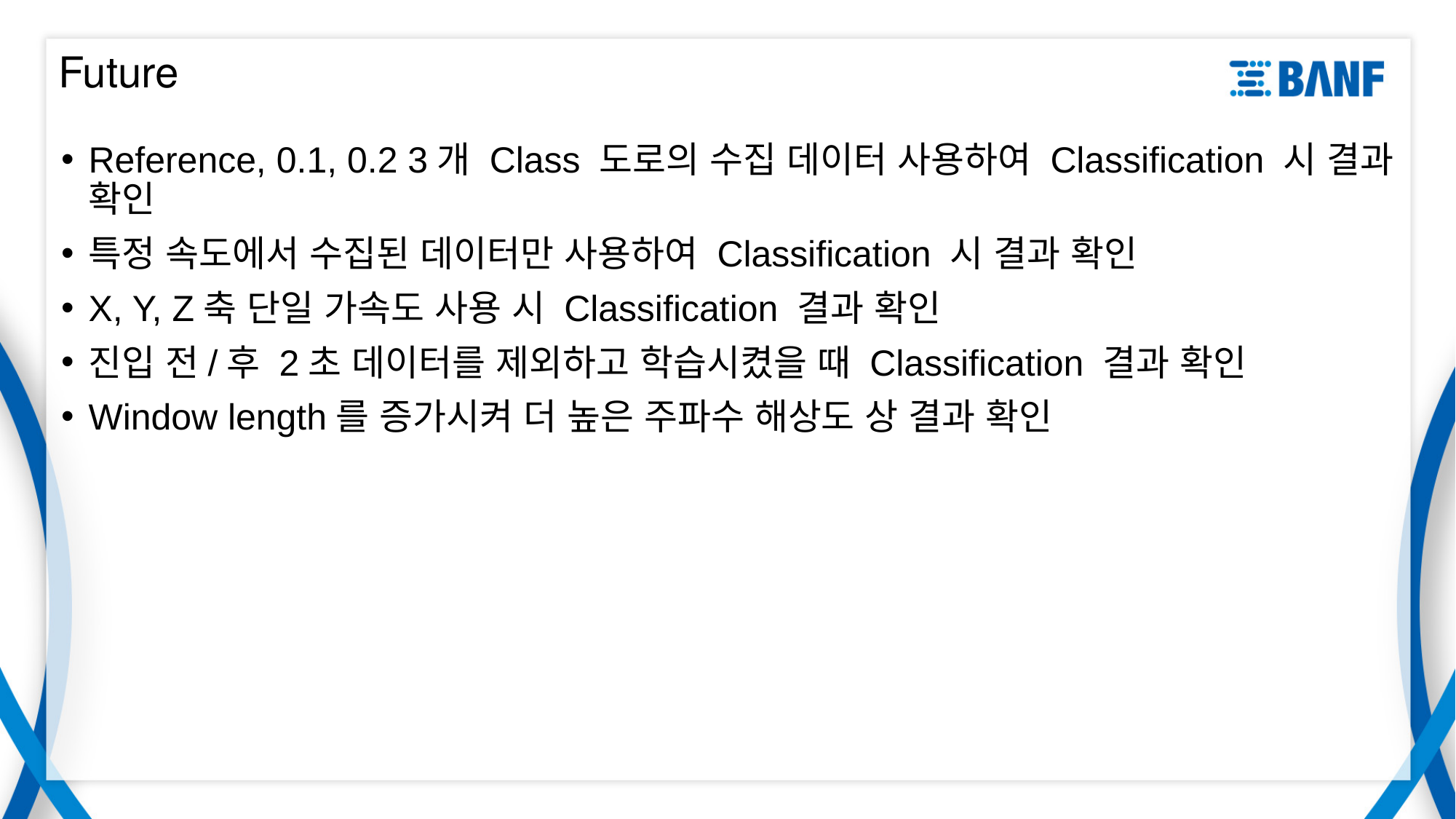

# Future
Reference, 0.1, 0.2 3개 Class 도로의 수집 데이터 사용하여 Classification 시 결과 확인
특정 속도에서 수집된 데이터만 사용하여 Classification 시 결과 확인
X, Y, Z축 단일 가속도 사용 시 Classification 결과 확인
진입 전/후 2초 데이터를 제외하고 학습시켰을 때 Classification 결과 확인
Window length를 증가시켜 더 높은 주파수 해상도 상 결과 확인